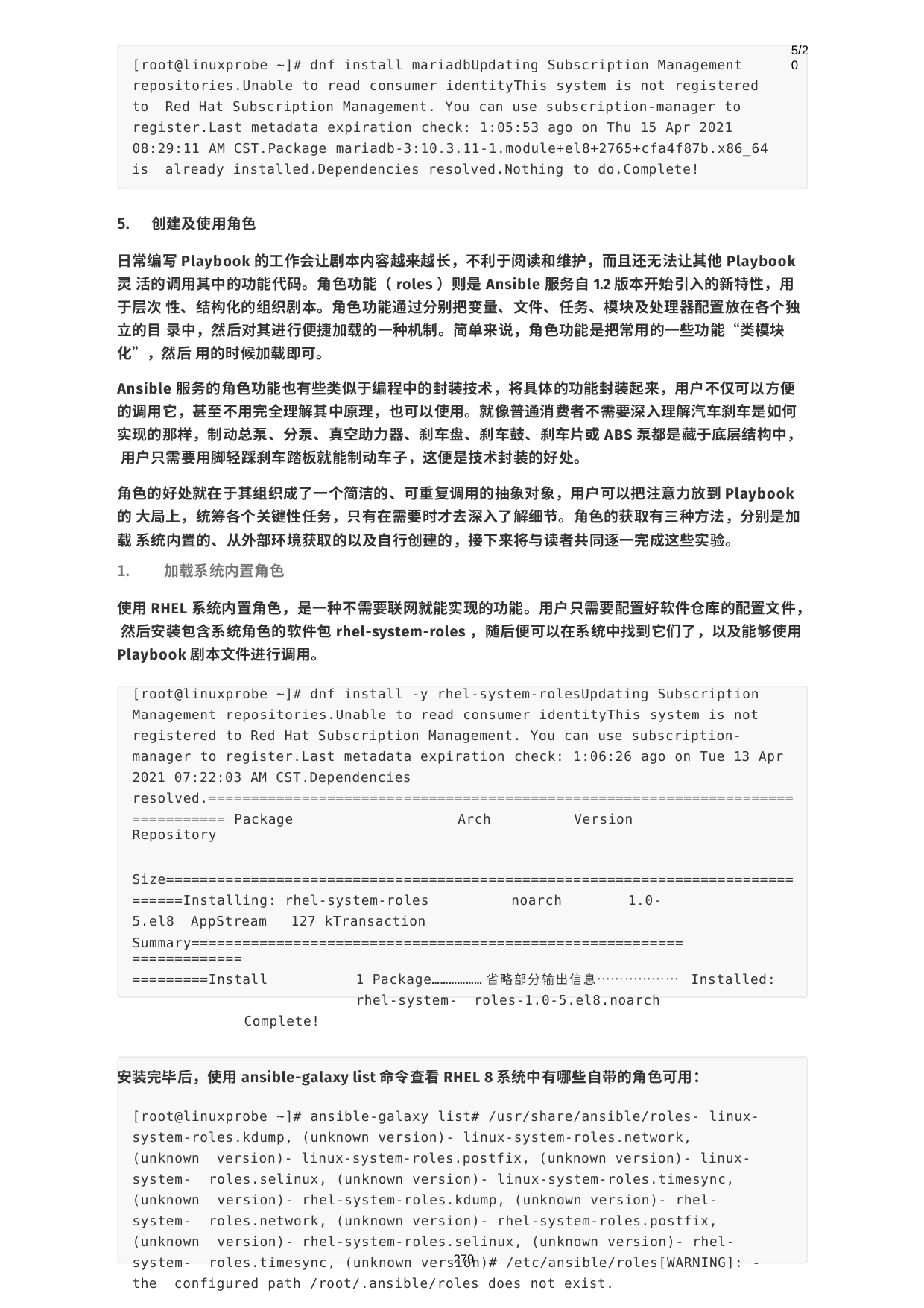

5/20

[root@linuxprobe ~]# dnf install mariadbUpdating Subscription Management  repositories.Unable to read consumer identityThis system is not registered to  Red Hat Subscription Management. You can use subscription-manager to  register.Last metadata expiration check: 1:05:53 ago on Thu 15 Apr 2021
08:29:11 AM CST.Package mariadb-3:10.3.11-1.module+el8+2765+cfa4f87b.x86_64 is  already installed.Dependencies resolved.Nothing to do.Complete!

创建及使用角色
日常编写Playbook的工作会让剧本内容越来越长，不利于阅读和维护，而且还无法让其他Playbook灵 活的调用其中的功能代码。角色功能（roles）则是Ansible服务自1.2版本开始引入的新特性，用于层次 性、结构化的组织剧本。角色功能通过分别把变量、文件、任务、模块及处理器配置放在各个独立的目 录中，然后对其进行便捷加载的一种机制。简单来说，角色功能是把常用的一些功能“类模块化”，然后 用的时候加载即可。
Ansible服务的角色功能也有些类似于编程中的封装技术，将具体的功能封装起来，用户不仅可以方便 的调用它，甚至不用完全理解其中原理，也可以使用。就像普通消费者不需要深入理解汽车刹车是如何 实现的那样，制动总泵、分泵、真空助力器、刹车盘、刹车鼓、刹车片或ABS泵都是藏于底层结构中， 用户只需要用脚轻踩刹车踏板就能制动车子，这便是技术封装的好处。
角色的好处就在于其组织成了一个简洁的、可重复调用的抽象对象，用户可以把注意力放到Playbook的 大局上，统筹各个关键性任务，只有在需要时才去深入了解细节。角色的获取有三种方法，分别是加载 系统内置的、从外部环境获取的以及自行创建的，接下来将与读者共同逐一完成这些实验。

加载系统内置角色
使用RHEL系统内置角色，是一种不需要联网就能实现的功能。用户只需要配置好软件仓库的配置文件， 然后安装包含系统角色的软件包rhel-system-roles，随后便可以在系统中找到它们了，以及能够使用 Playbook剧本文件进行调用。

[root@linuxprobe ~]# dnf install -y rhel-system-rolesUpdating Subscription  Management repositories.Unable to read consumer identityThis system is not  registered to Red Hat Subscription Management. You can use subscription-  manager to register.Last metadata expiration check: 1:06:26 ago on Tue 13 Apr  2021 07:22:03 AM CST.Dependencies  resolved.=====================================================================
=========== Package	Arch	Version	Repository

Size==========================================================================
======Installing: rhel-system-roles	noarch	1.0-5.el8  AppStream	127 kTransaction
Summary=======================================================================
=========Install	1 Package………………省略部分输出信息………………	Installed:		rhel-system-  roles-1.0-5.el8.noarch		Complete!

安装完毕后，使用ansible-galaxy list命令查看RHEL 8系统中有哪些自带的角色可用：

[root@linuxprobe ~]# ansible-galaxy list# /usr/share/ansible/roles- linux-  system-roles.kdump, (unknown version)- linux-system-roles.network, (unknown  version)- linux-system-roles.postfix, (unknown version)- linux-system-  roles.selinux, (unknown version)- linux-system-roles.timesync, (unknown  version)- rhel-system-roles.kdump, (unknown version)- rhel-system-  roles.network, (unknown version)- rhel-system-roles.postfix, (unknown  version)- rhel-system-roles.selinux, (unknown version)- rhel-system-  roles.timesync, (unknown version)# /etc/ansible/roles[WARNING]: - the  configured path /root/.ansible/roles does not exist.

279